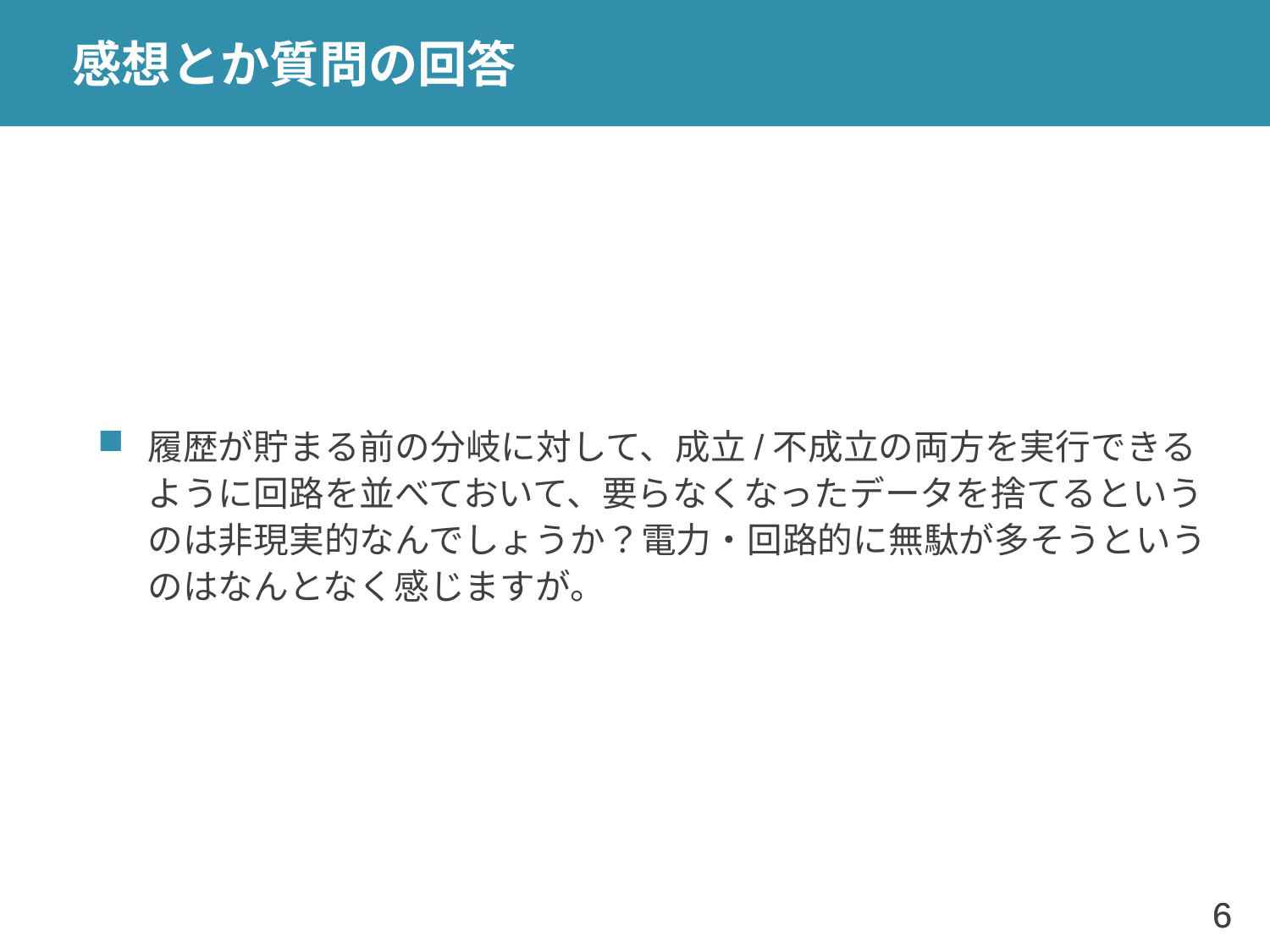

# 感想とか質問の回答
履歴が貯まる前の分岐に対して、成立/不成立の両方を実行できるように回路を並べておいて、要らなくなったデータを捨てるというのは非現実的なんでしょうか？電力・回路的に無駄が多そうというのはなんとなく感じますが。